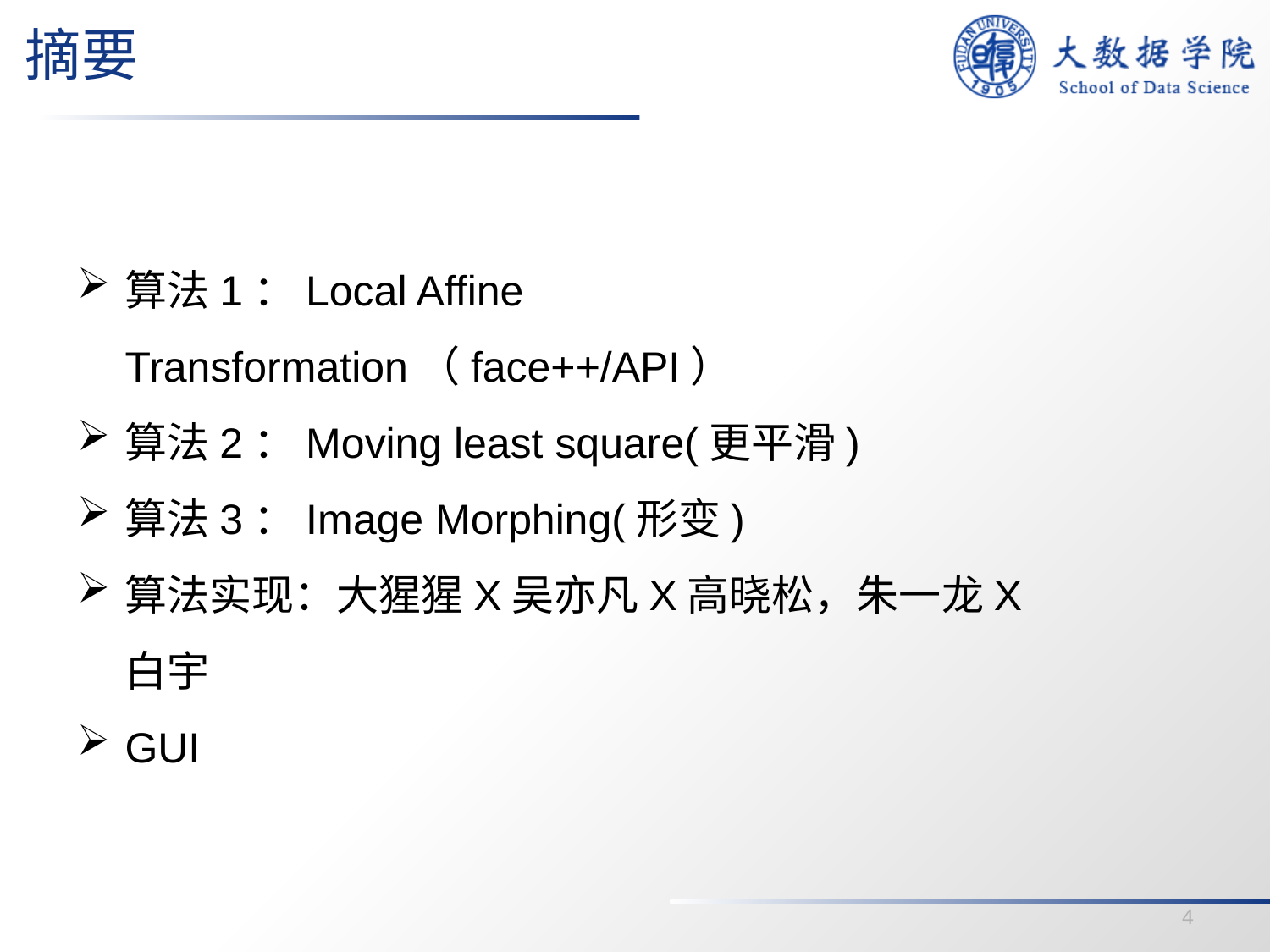

# 摘要

算法1：Local Affine Transformation（face++/API）
算法2：Moving least square(更平滑)
算法3：Image Morphing(形变)
算法实现：大猩猩X吴亦凡X高晓松，朱一龙X白宇
GUI

4